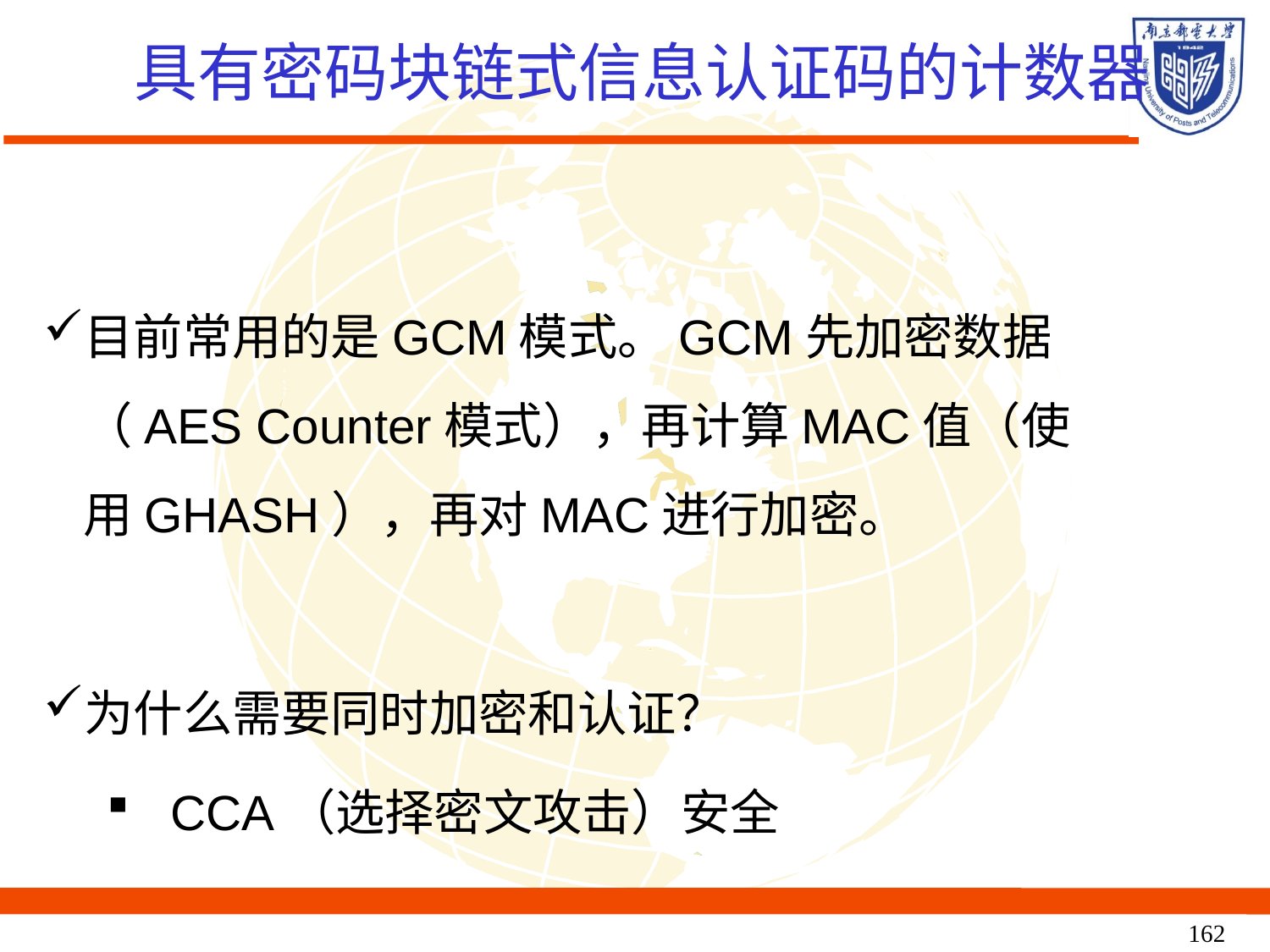

具有密码块链式信息认证码的计数器
目前常用的是GCM模式。GCM先加密数据（AES Counter模式），再计算MAC值（使用GHASH），再对MAC进行加密。

为什么需要同时加密和认证？
CCA（选择密文攻击）安全
162